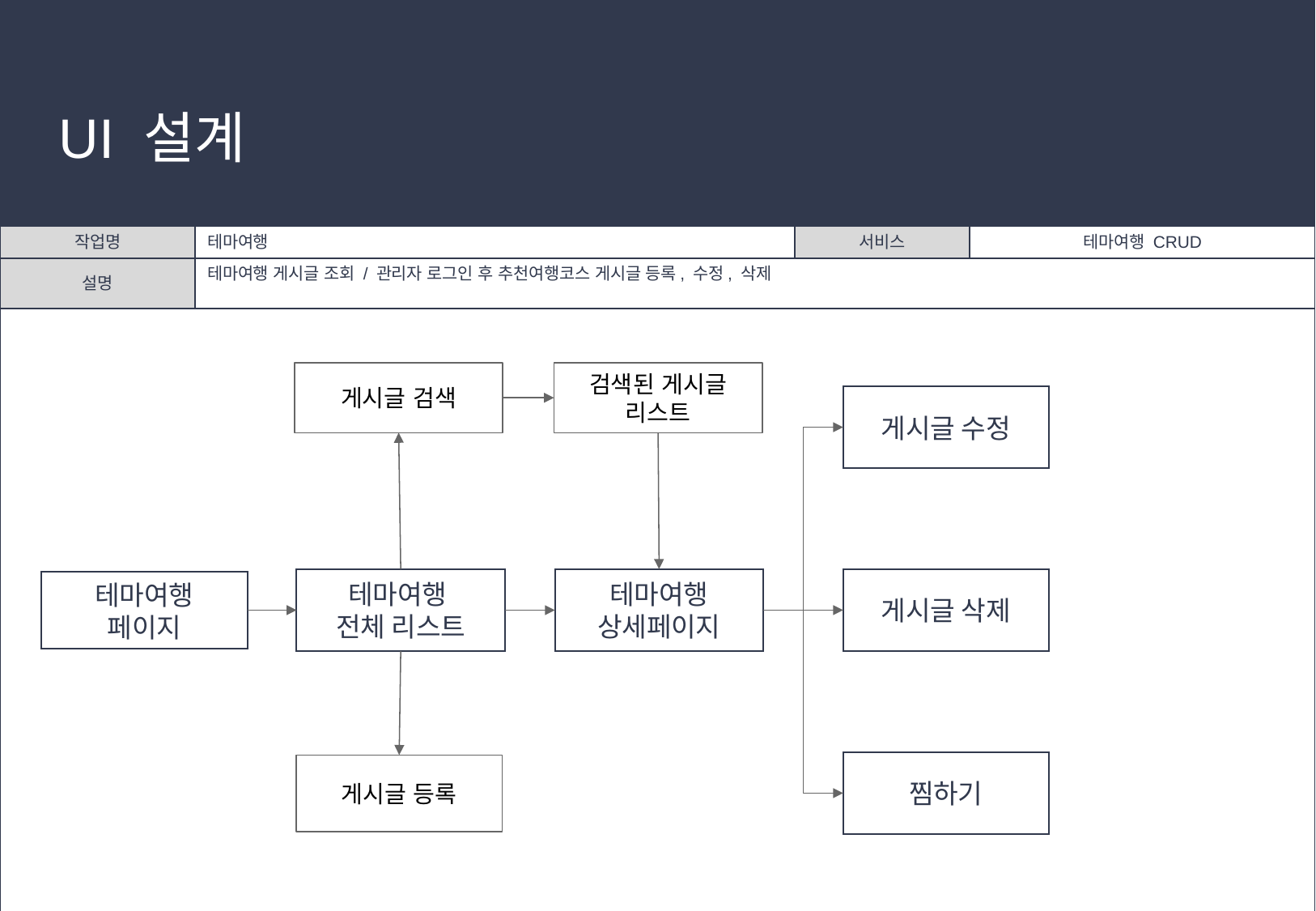

# UI 설계
| 작업명 | 테마여행 | 서비스 | 테마여행 CRUD |
| --- | --- | --- | --- |
| 설명 | 테마여행 게시글 조회 / 관리자 로그인 후 추천여행코스 게시글 등록, 수정, 삭제 |  |  |
|  |  |  |  |
게시글 검색
검색된 게시글
리스트
게시글 수정
테마여행
전체 리스트
게시글 삭제
테마여행 상세페이지
테마여행
페이지
찜하기
게시글 등록